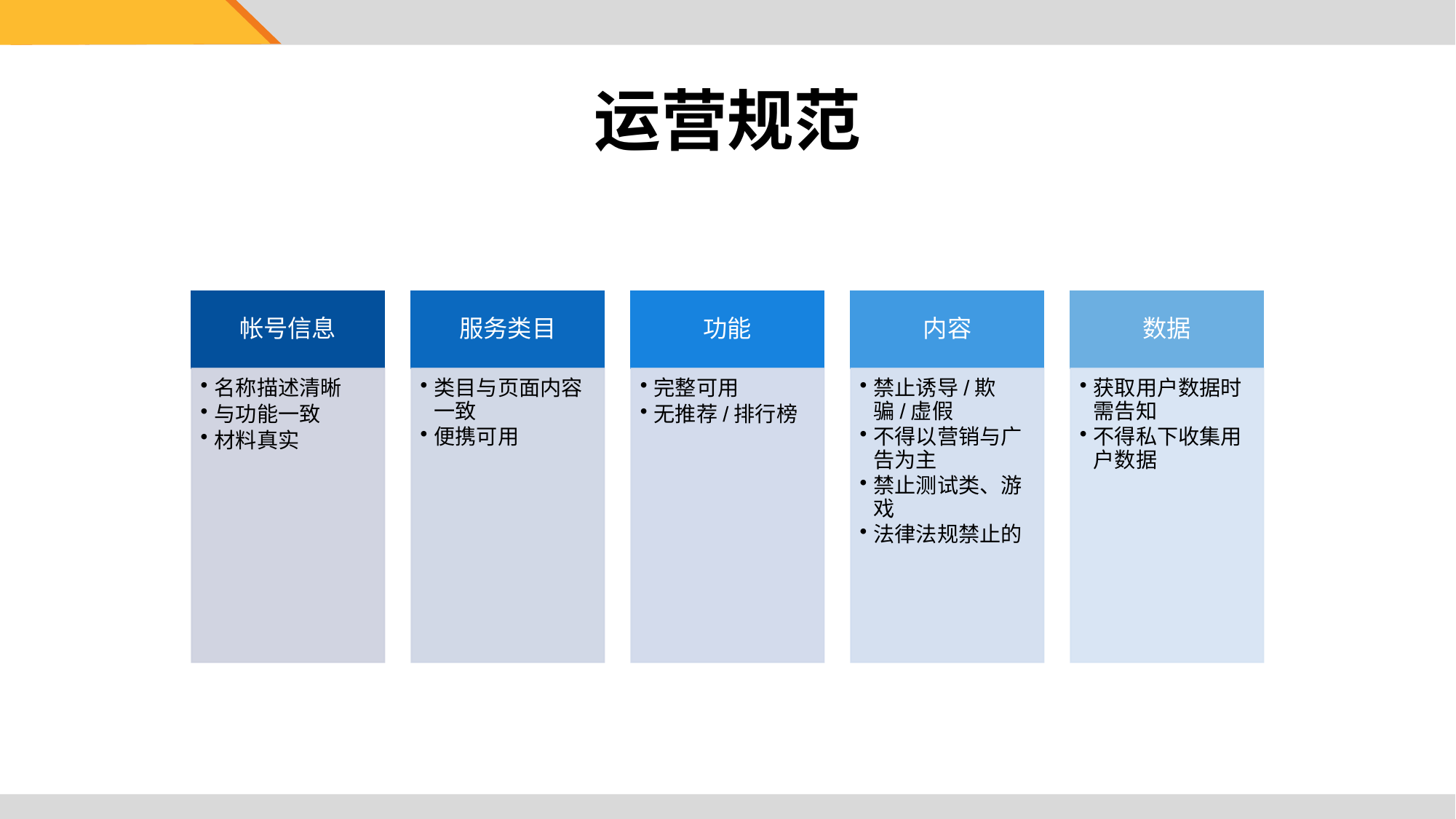

运营规范
帐号信息
名称描述清晰
与功能一致
材料真实
服务类目
类目与页面内容一致
便携可用
功能
完整可用
无推荐/排行榜
内容
禁止诱导/欺骗/虚假
不得以营销与广告为主
禁止测试类、游戏
法律法规禁止的
数据
获取用户数据时需告知
不得私下收集用户数据